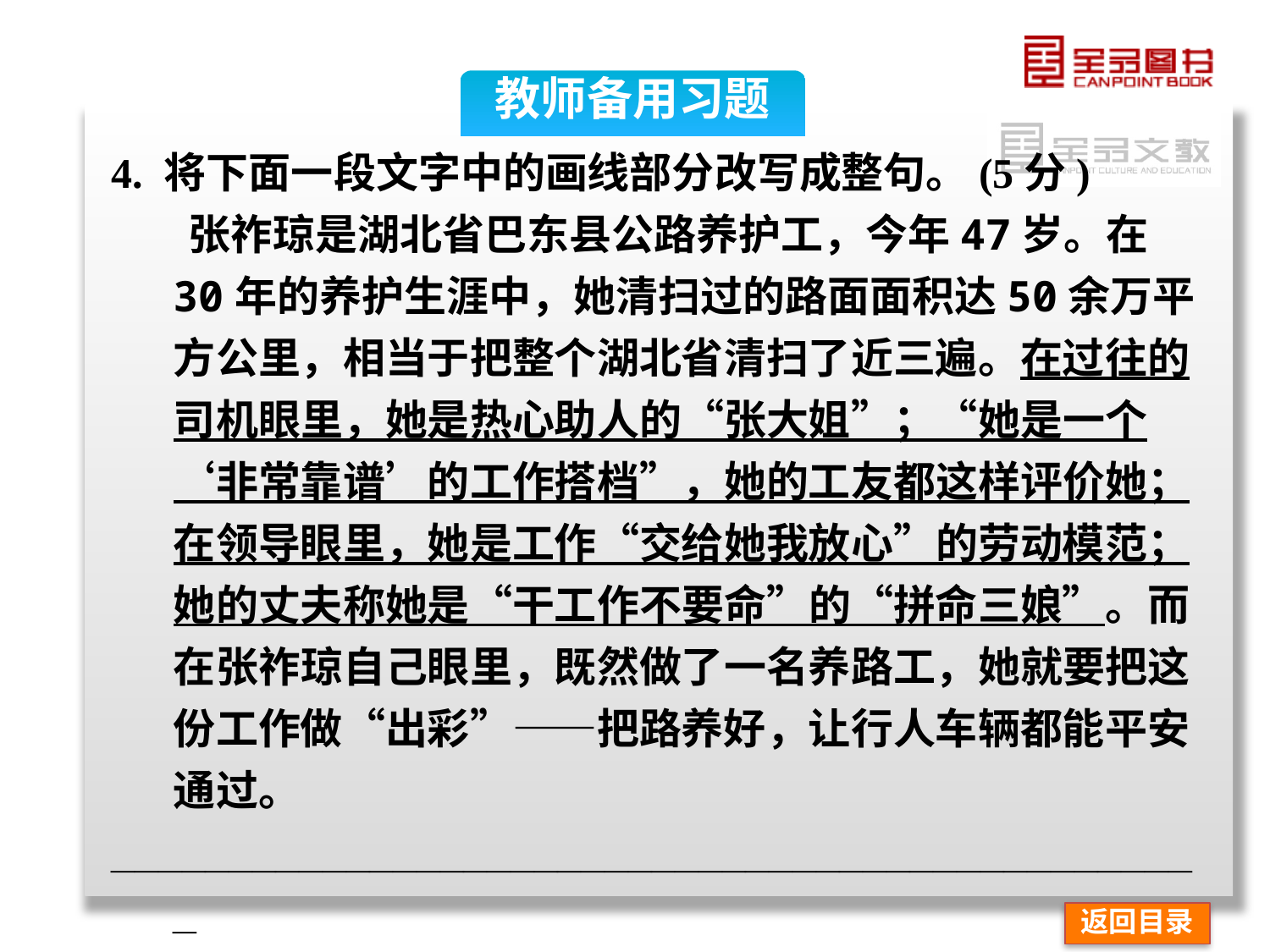

教师备用习题
4. 将下面一段文字中的画线部分改写成整句。(5分)
       张祚琼是湖北省巴东县公路养护工，今年47岁。在30年的养护生涯中，她清扫过的路面面积达50余万平方公里，相当于把整个湖北省清扫了近三遍。在过往的司机眼里，她是热心助人的“张大姐”；“她是一个‘非常靠谱’的工作搭档”，她的工友都这样评价她；在领导眼里，她是工作“交给她我放心”的劳动模范；她的丈夫称她是“干工作不要命”的“拼命三娘”。而在张祚琼自己眼里，既然做了一名养路工，她就要把这份工作做“出彩”——把路养好，让行人车辆都能平安通过。
_______________________________________________

返回目录